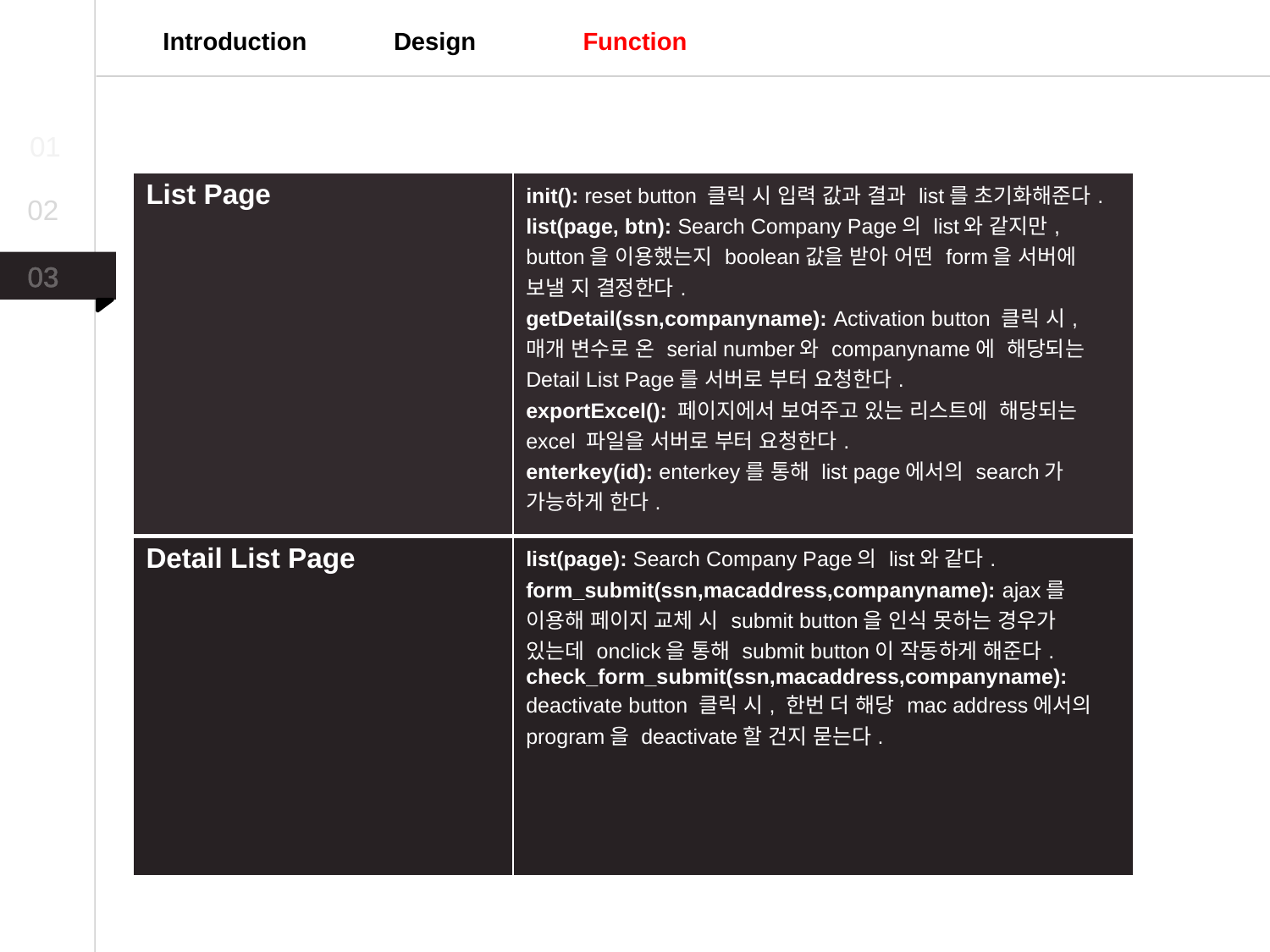

Function
Design
Introduction
01
| List Page | init(): reset button 클릭 시 입력 값과 결과 list를 초기화해준다. list(page, btn): Search Company Page의 list와 같지만, button을 이용했는지 boolean값을 받아 어떤 form을 서버에 보낼 지 결정한다. getDetail(ssn,companyname): Activation button 클릭 시, 매개 변수로 온 serial number와 companyname에 해당되는 Detail List Page를 서버로 부터 요청한다. exportExcel(): 페이지에서 보여주고 있는 리스트에 해당되는 excel 파일을 서버로 부터 요청한다. enterkey(id): enterkey를 통해 list page에서의 search가 가능하게 한다. |
| --- | --- |
| Detail List Page | list(page): Search Company Page의 list와 같다. form\_submit(ssn,macaddress,companyname): ajax를 이용해 페이지 교체 시 submit button을 인식 못하는 경우가 있는데 onclick을 통해 submit button이 작동하게 해준다. check\_form\_submit(ssn,macaddress,companyname): deactivate button 클릭 시, 한번 더 해당 mac address에서의 program을 deactivate할 건지 묻는다. |
02

03